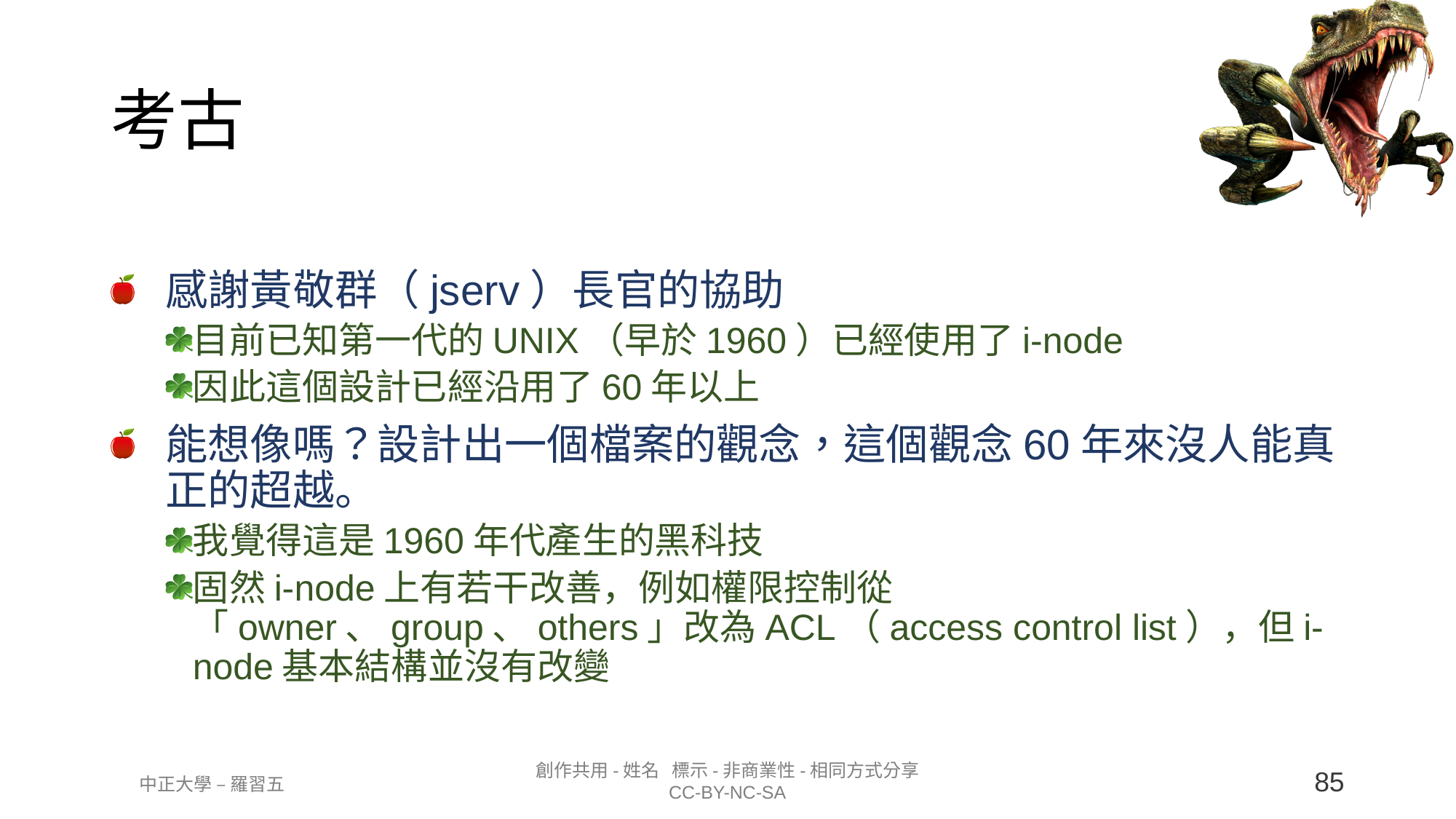

# 考古
感謝黃敬群（jserv）長官的協助
目前已知第一代的UNIX（早於1960）已經使用了i-node
因此這個設計已經沿用了60年以上
能想像嗎？設計出一個檔案的觀念，這個觀念60年來沒人能真正的超越。
我覺得這是1960年代產生的黑科技
固然i-node上有若干改善，例如權限控制從「owner、group、others」改為ACL（access control list），但i-node基本結構並沒有改變